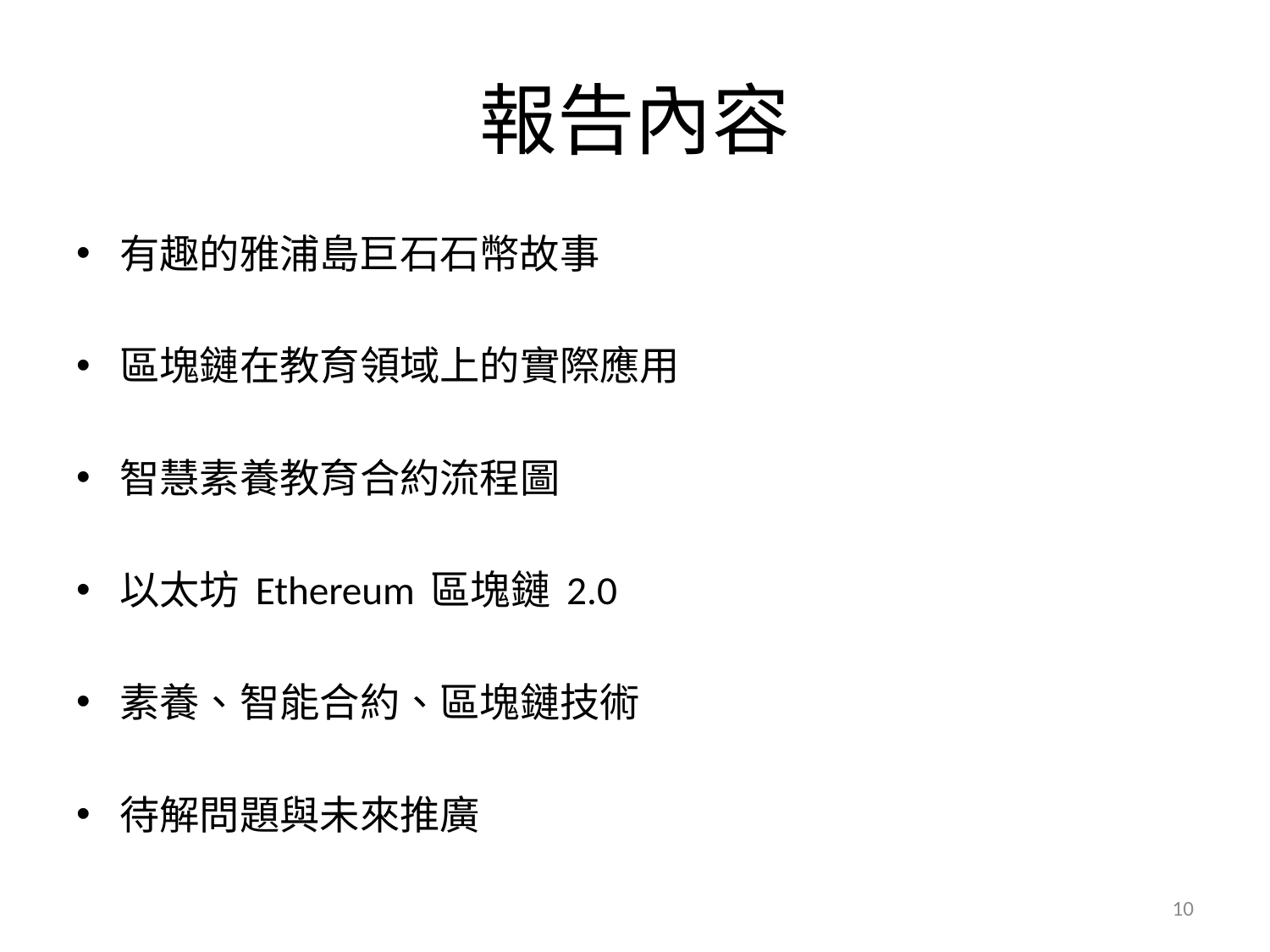

# 報告內容
有趣的雅浦島巨石石幣故事

區塊鏈在教育領域上的實際應用

智慧素養教育合約流程圖

以太坊 Ethereum 區塊鏈 2.0

素養、智能合約、區塊鏈技術

待解問題與未來推廣
10